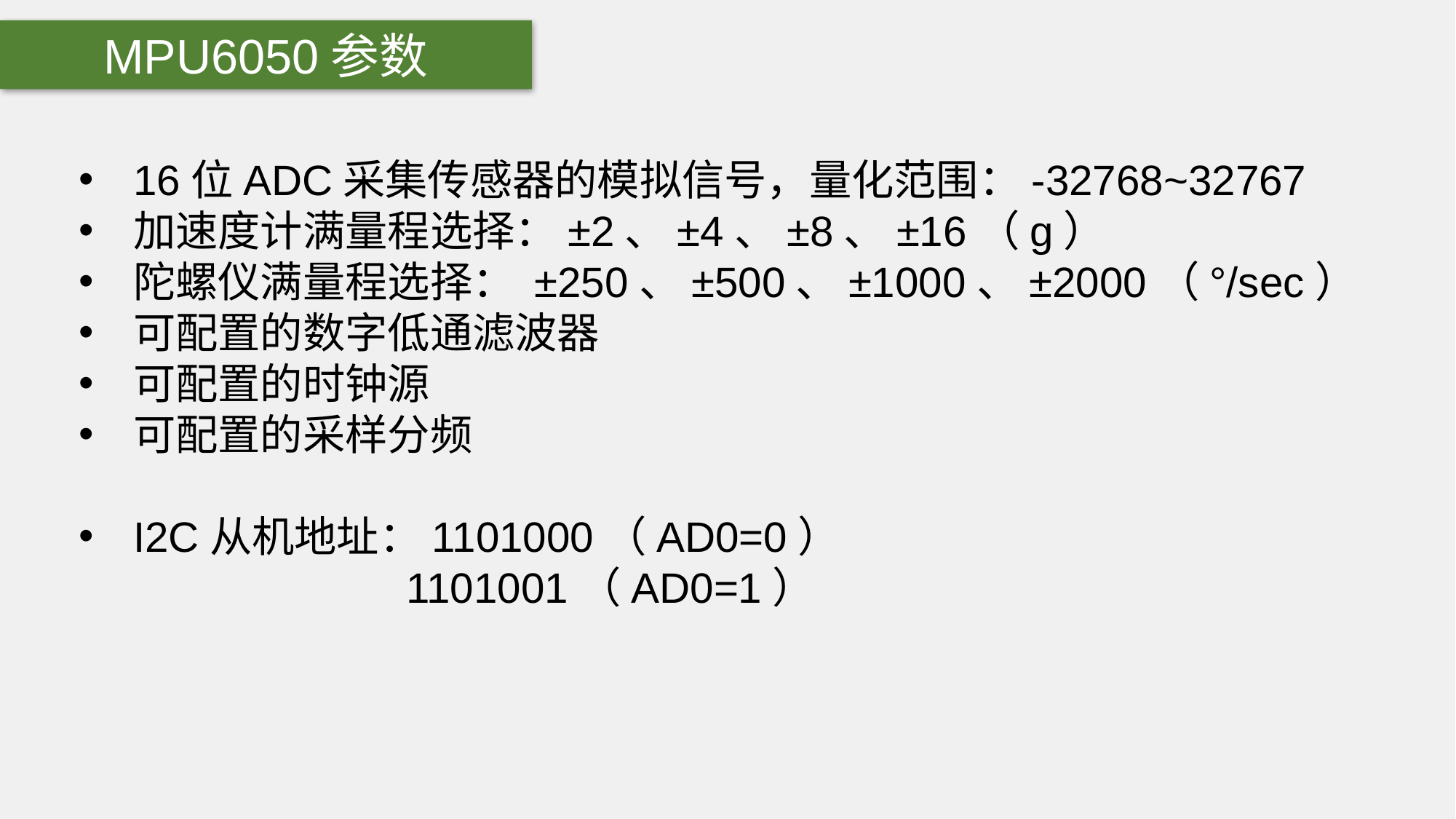

MPU6050参数
16位ADC采集传感器的模拟信号，量化范围：-32768~32767
加速度计满量程选择：±2、±4、±8、±16（g）
陀螺仪满量程选择： ±250、±500、±1000、±2000（°/sec）
可配置的数字低通滤波器
可配置的时钟源
可配置的采样分频

I2C从机地址：1101000（AD0=0）
			1101001（AD0=1）